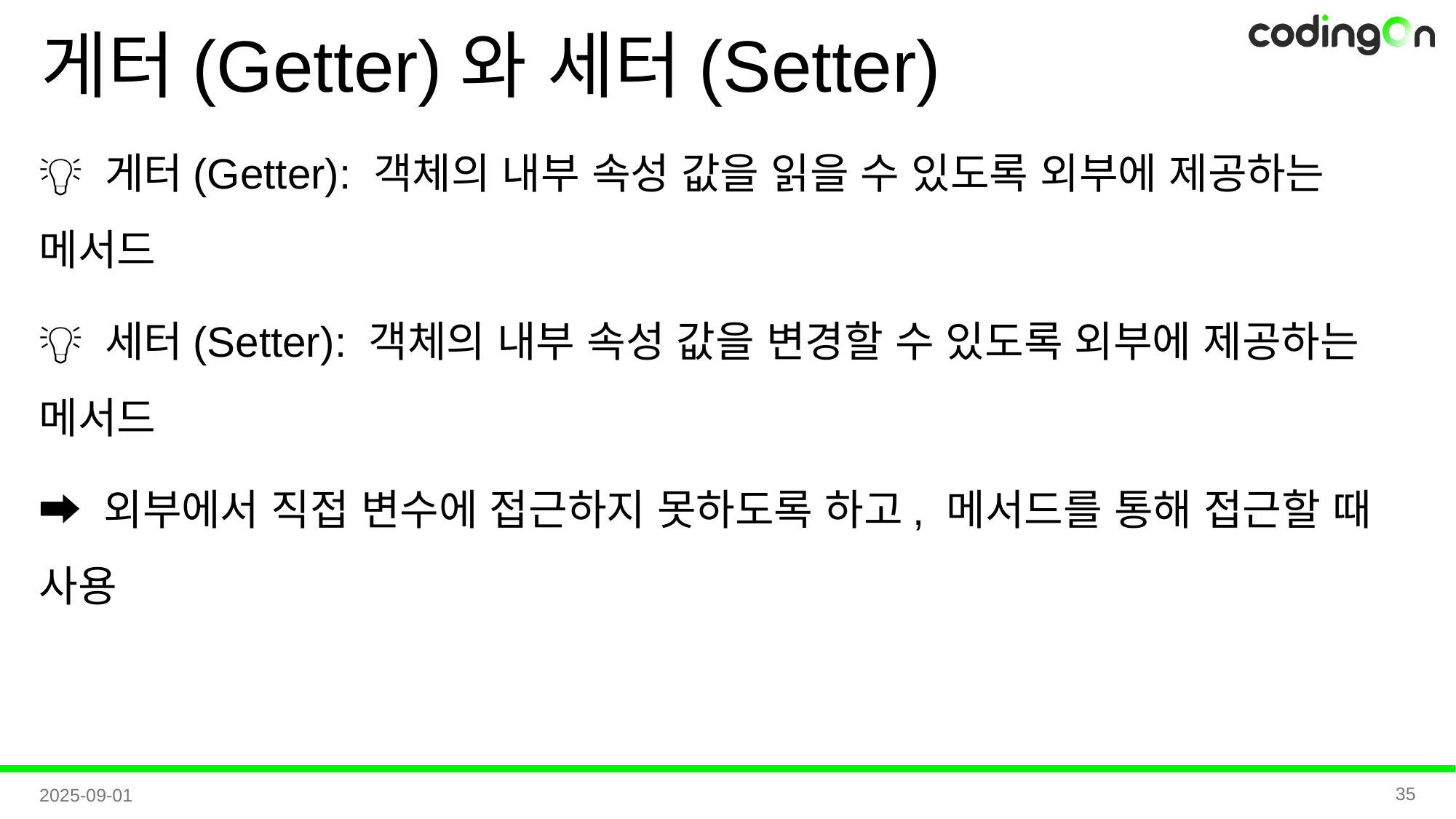

# 게터(Getter)와 세터(Setter)
💡 게터(Getter): 객체의 내부 속성 값을 읽을 수 있도록 외부에 제공하는 메서드
💡 세터(Setter): 객체의 내부 속성 값을 변경할 수 있도록 외부에 제공하는 메서드
➡️ 외부에서 직접 변수에 접근하지 못하도록 하고, 메서드를 통해 접근할 때 사용
35
2025-09-01